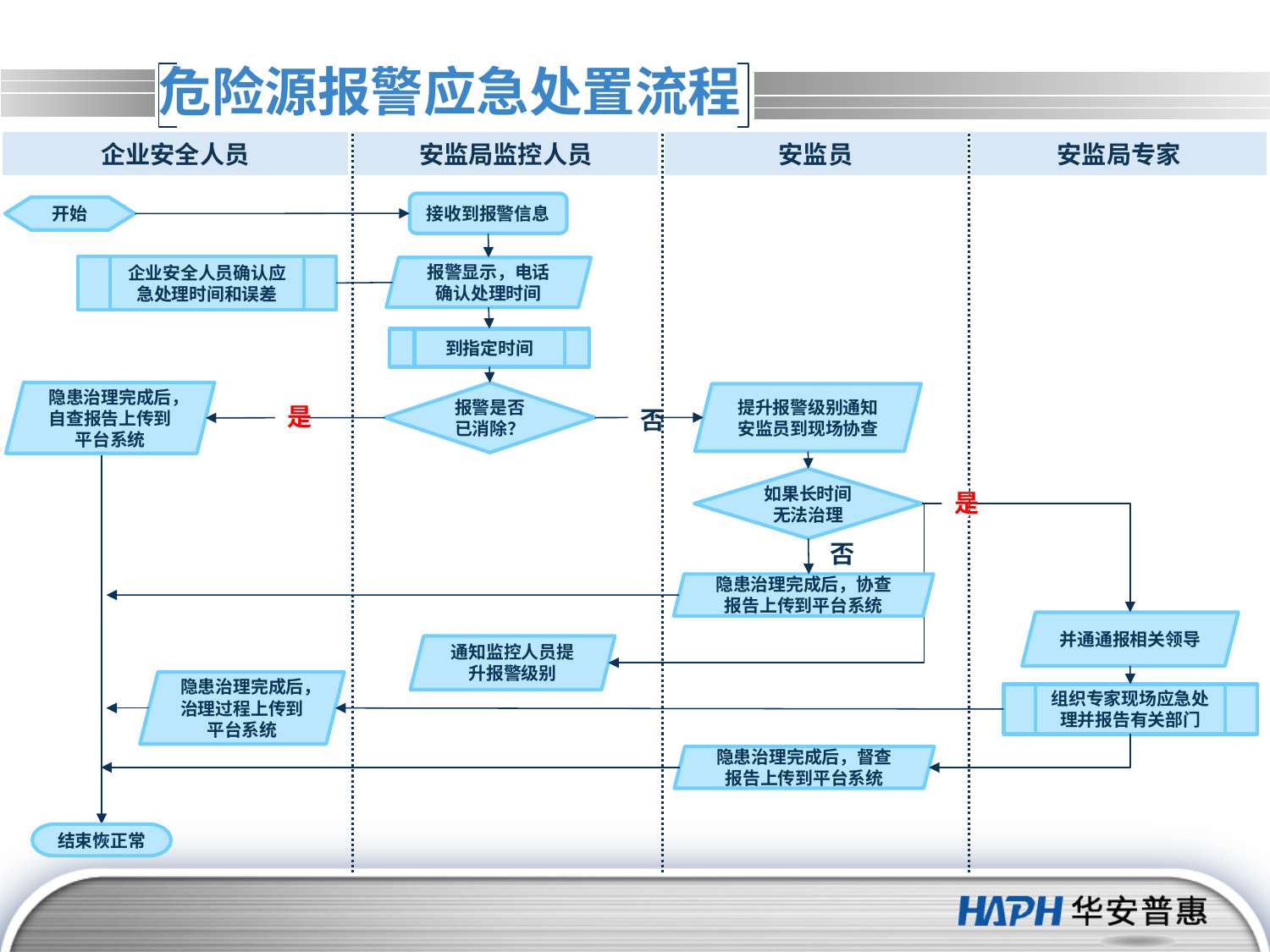

# 危险源报警应急处置流程
企业安全人员
安监员
安监局专家
安监局监控人员
接收到报警信息
开始
企业安全人员确认应急处理时间和误差
报警显示，电话确认处理时间
到指定时间
隐患治理完成后，自查报告上传到平台系统
报警是否已消除？
提升报警级别通知安监员到现场协查
是
否
如果长时间无法治理
是
否
隐患治理完成后，协查报告上传到平台系统
并通通报相关领导
通知监控人员提升报警级别
隐患治理完成后，治理过程上传到平台系统
组织专家现场应急处理并报告有关部门
隐患治理完成后，督查报告上传到平台系统
结束恢正常